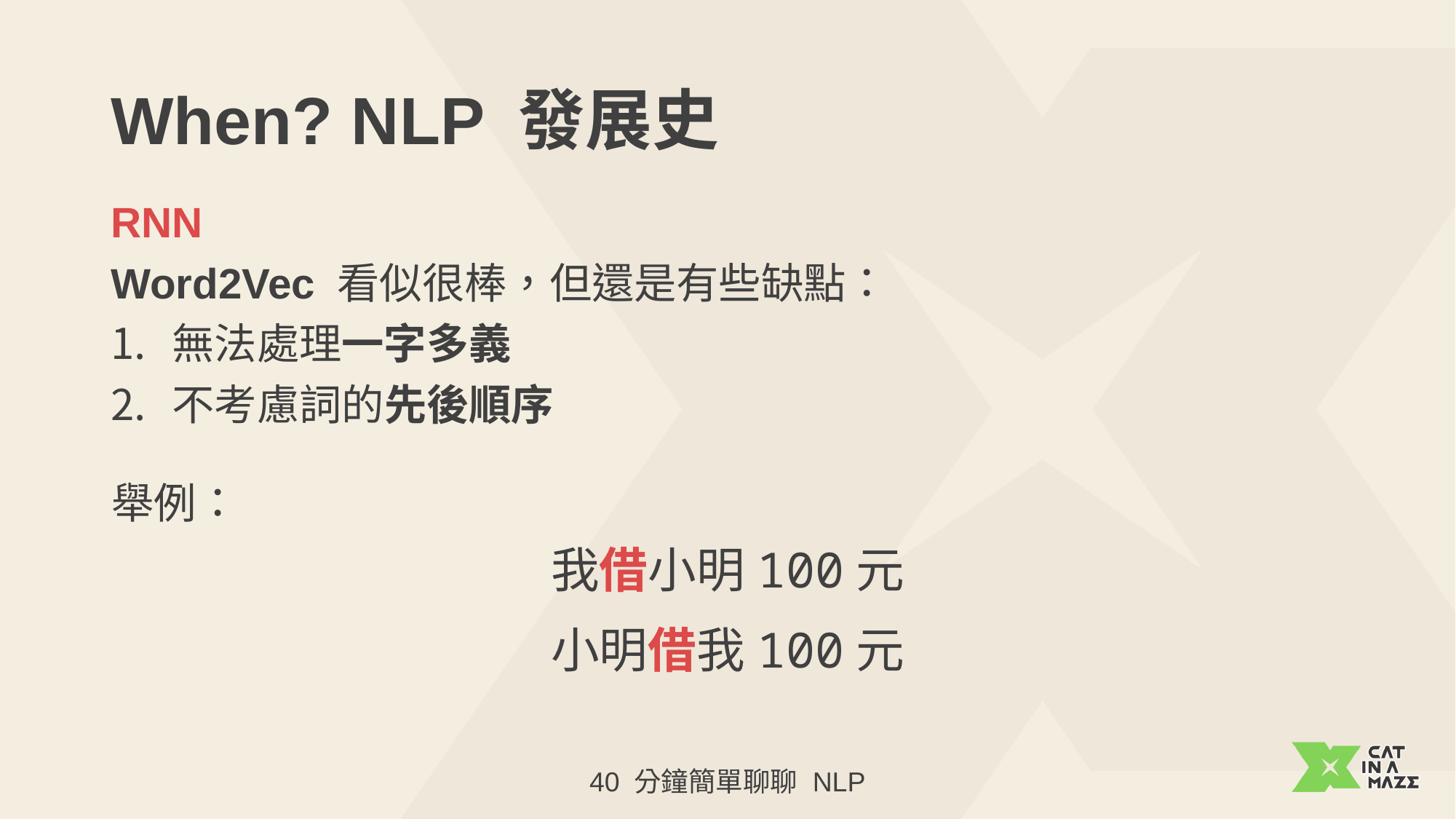

# When? NLP 發展史
RNN
Word2Vec 看似很棒，但還是有些缺點：
無法處理一字多義
不考慮詞的先後順序
舉例：
我借小明100元
小明借我100元
40 分鐘簡單聊聊 NLP